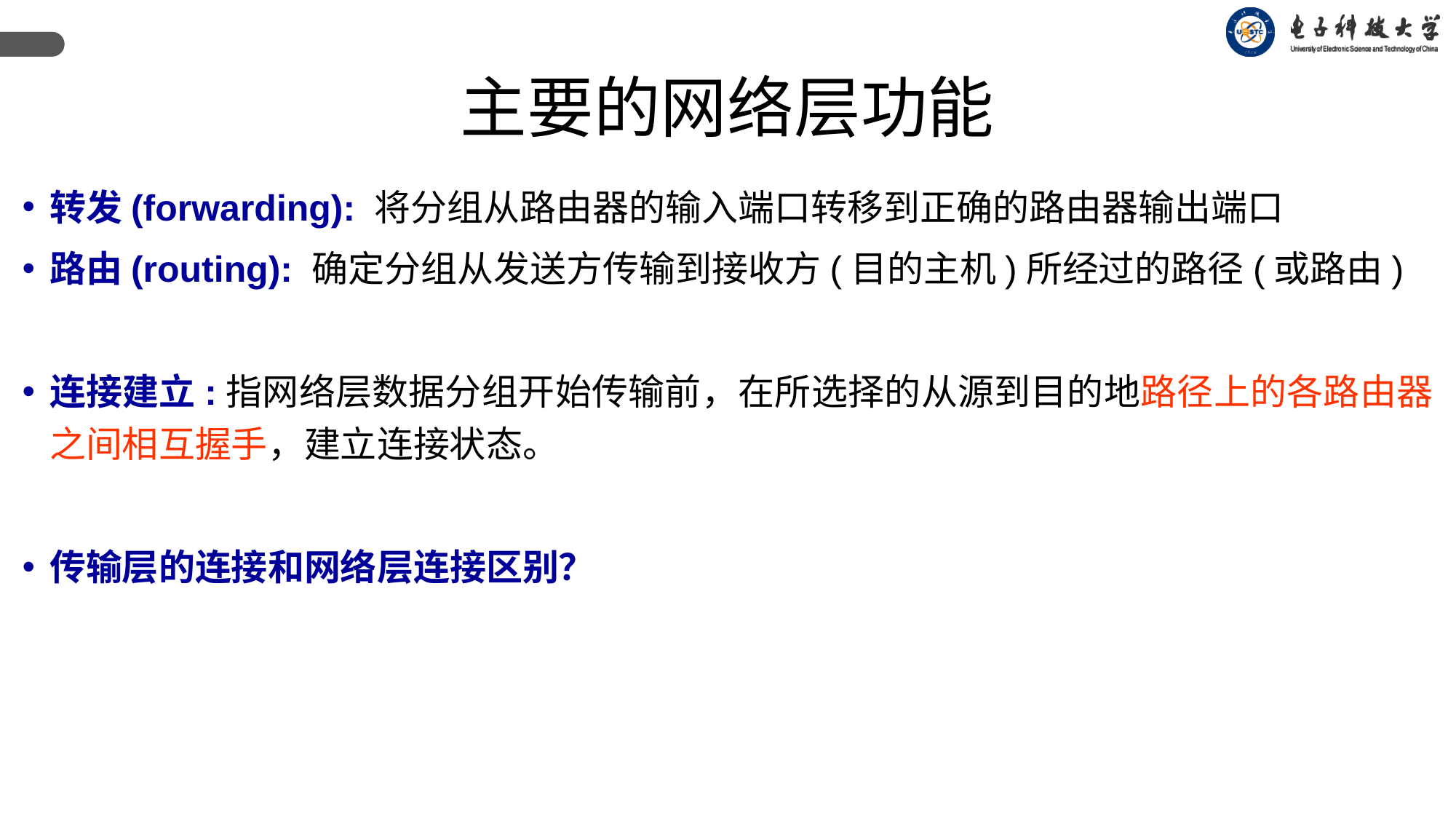

主要的网络层功能
转发(forwarding): 将分组从路由器的输入端口转移到正确的路由器输出端口
路由(routing): 确定分组从发送方传输到接收方(目的主机)所经过的路径(或路由)

连接建立:指网络层数据分组开始传输前，在所选择的从源到目的地路径上的各路由器之间相互握手，建立连接状态。

传输层的连接和网络层连接区别？